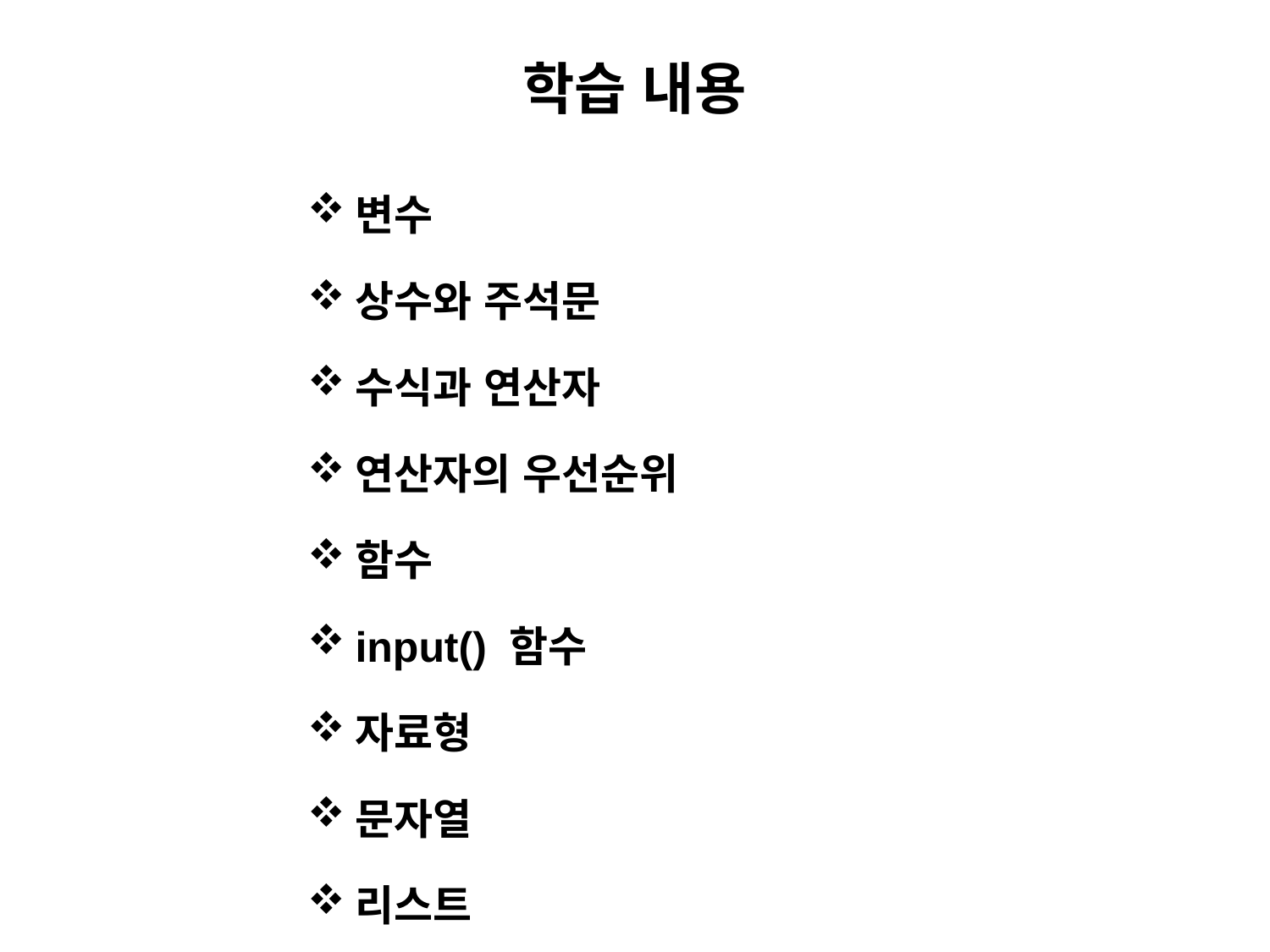

# 학습 내용
변수
상수와 주석문
수식과 연산자
연산자의 우선순위
함수
input() 함수
자료형
문자열
리스트